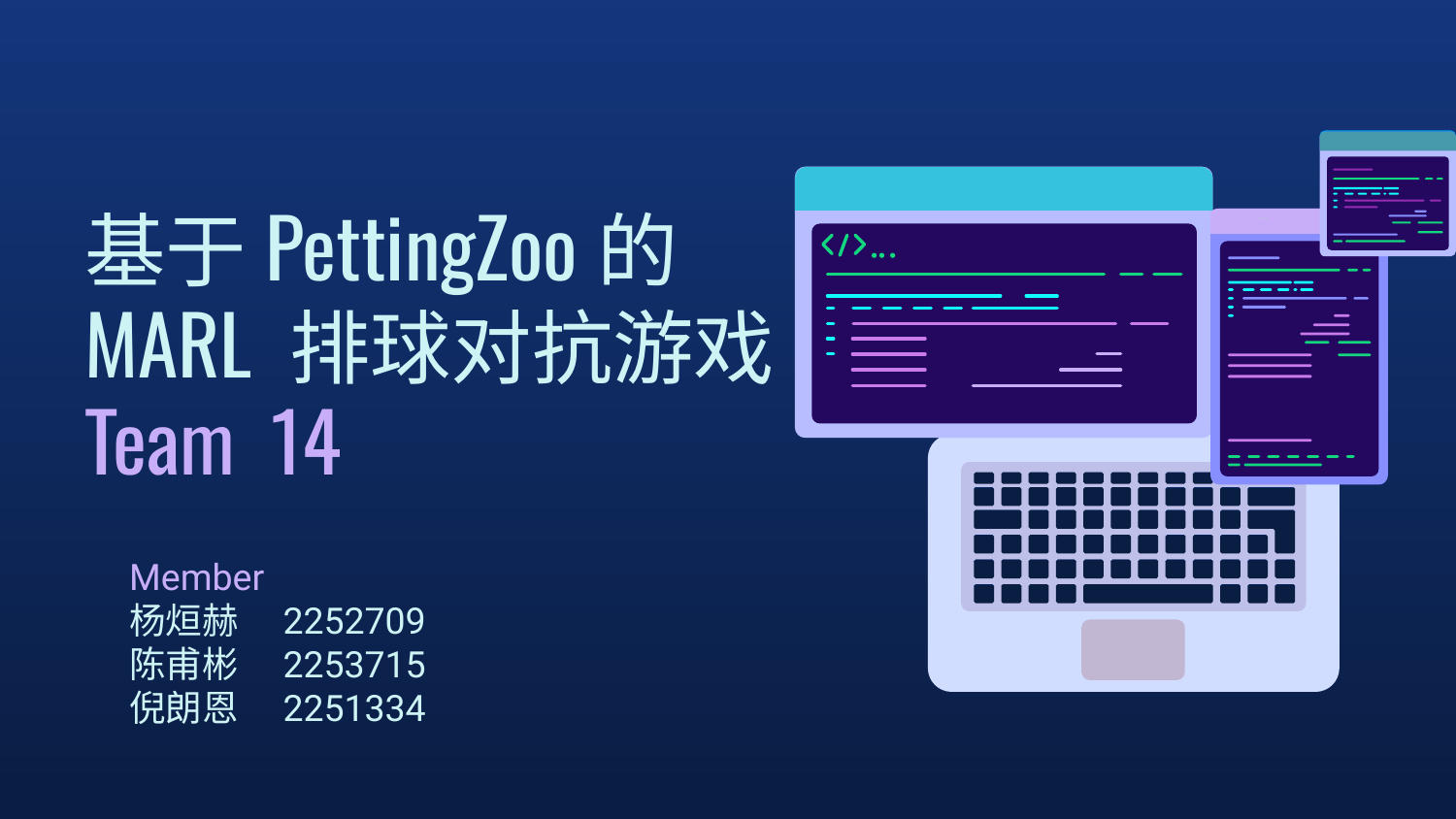

# 基于PettingZoo的 MARL 排球对抗游戏 Team  14

Member
杨烜赫    2252709
陈甫彬    2253715
倪朗恩    2251334